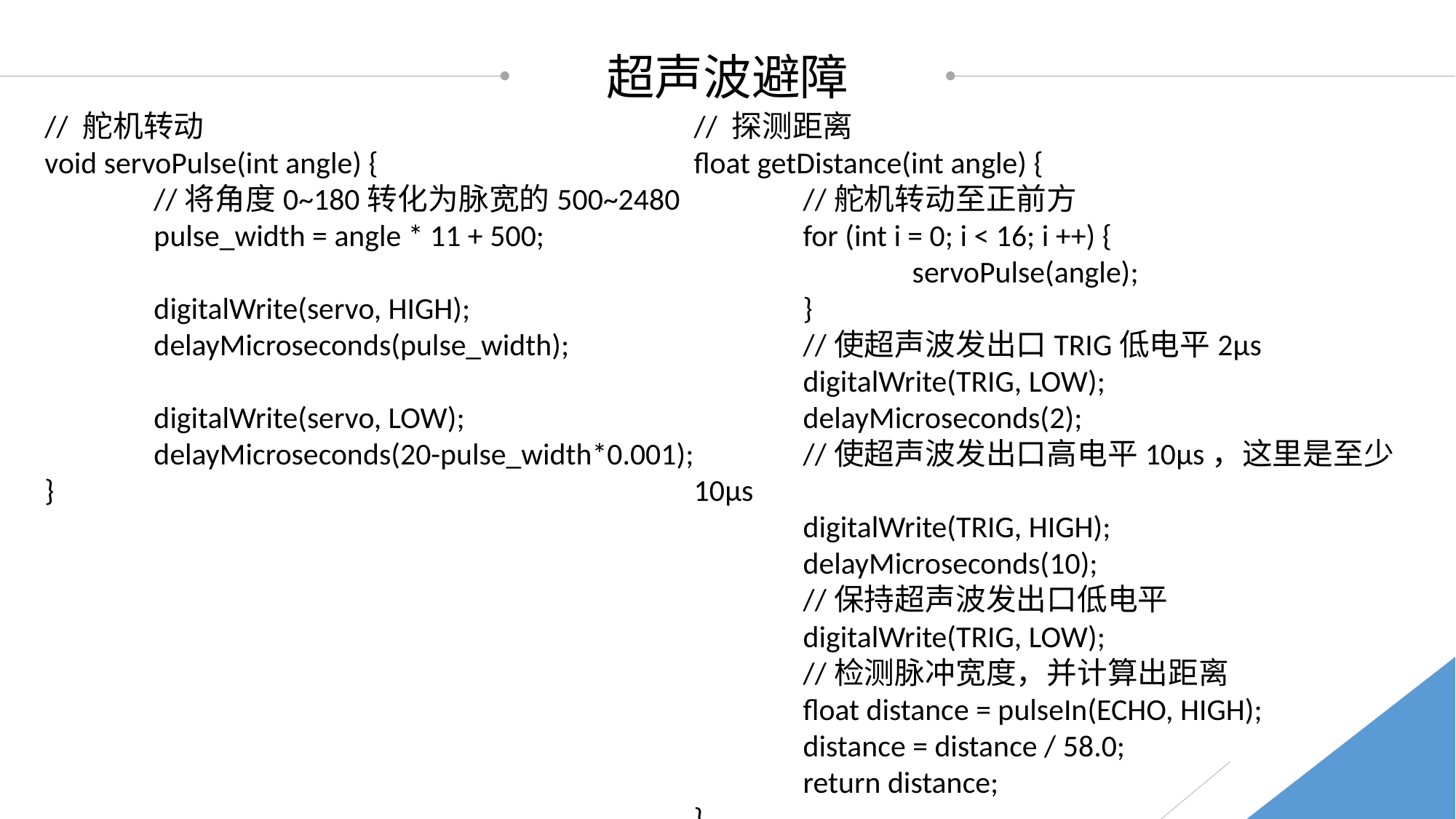

超声波避障
// 舵机转动
void servoPulse(int angle) {
	//将角度0~180转化为脉宽的500~2480
	pulse_width = angle * 11 + 500;

	digitalWrite(servo, HIGH);
	delayMicroseconds(pulse_width);

	digitalWrite(servo, LOW);
	delayMicroseconds(20-pulse_width*0.001);
}
// 探测距离
float getDistance(int angle) {
	//舵机转动至正前方
	for (int i = 0; i < 16; i ++) {
		servoPulse(angle);
	}
	//使超声波发出口TRIG低电平2μs
	digitalWrite(TRIG, LOW);
	delayMicroseconds(2);
	//使超声波发出口高电平10μs，这里是至少10μs
	digitalWrite(TRIG, HIGH);
	delayMicroseconds(10);
	//保持超声波发出口低电平
	digitalWrite(TRIG, LOW);
	//检测脉冲宽度，并计算出距离
	float distance = pulseIn(ECHO, HIGH);
	distance = distance / 58.0;
	return distance;
}